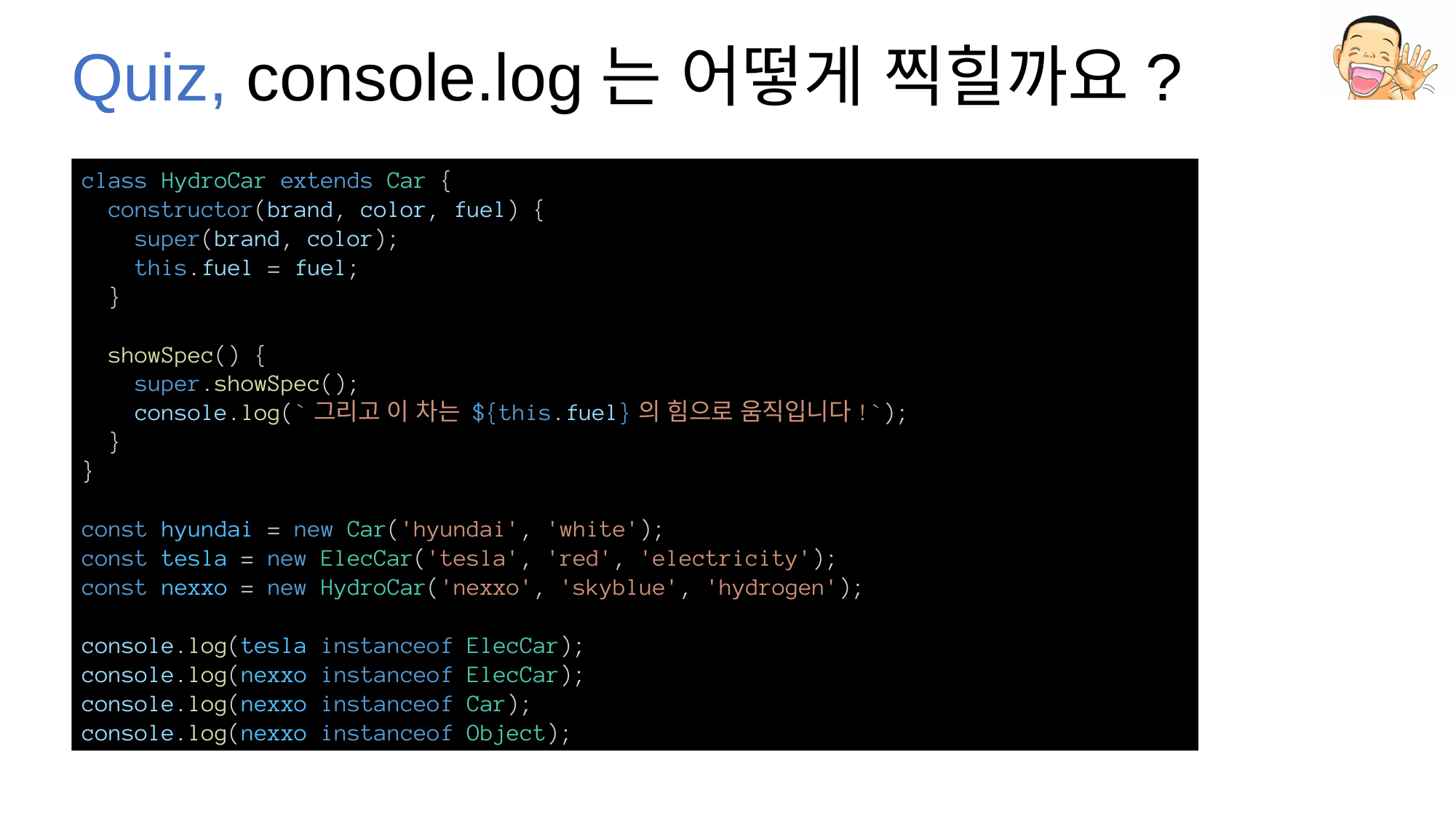

# Quiz, console.log는 어떻게 찍힐까요?
class HydroCar extends Car {
  constructor(brand, color, fuel) {
    super(brand, color);
    this.fuel = fuel;
  }
  showSpec() {
    super.showSpec();
    console.log(`그리고 이 차는 ${this.fuel}의 힘으로 움직입니다!`);
  }
}
const hyundai = new Car('hyundai', 'white');
const tesla = new ElecCar('tesla', 'red', 'electricity');
const nexxo = new HydroCar('nexxo', 'skyblue', 'hydrogen');
console.log(tesla instanceof ElecCar);
console.log(nexxo instanceof ElecCar);
console.log(nexxo instanceof Car);
console.log(nexxo instanceof Object);